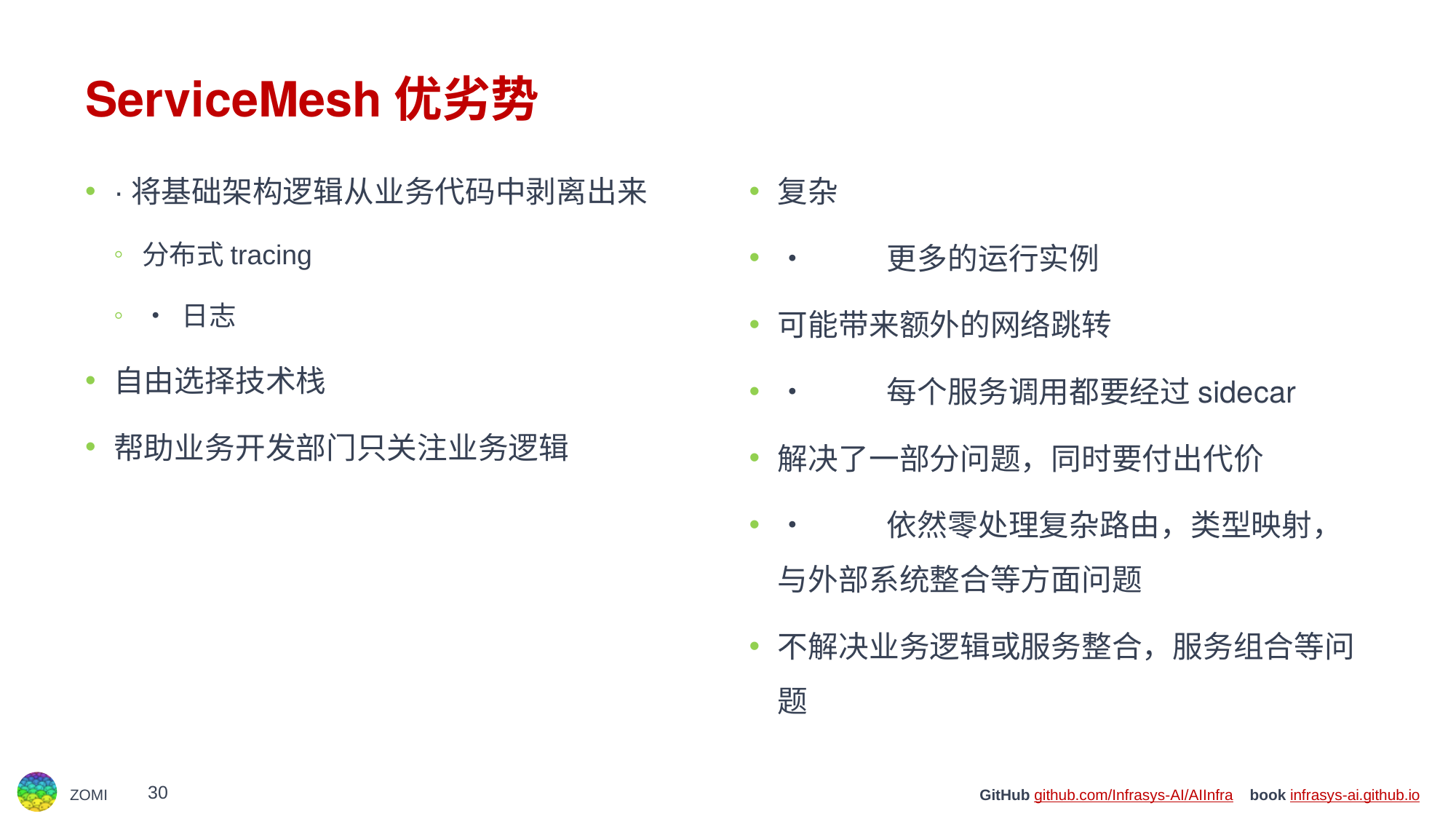

# ServiceMesh优劣势
·将基础架构逻辑从业务代码中剥离出来
分布式tracing
• 日志
自由选择技术栈
帮助业务开发部门只关注业务逻辑
复杂
• 	更多的运行实例
可能带来额外的网络跳转
• 	每个服务调用都要经过sidecar
解决了一部分问题，同时要付出代价
•	依然零处理复杂路由，类型映射，与外部系统整合等方面问题
不解决业务逻辑或服务整合，服务组合等问题